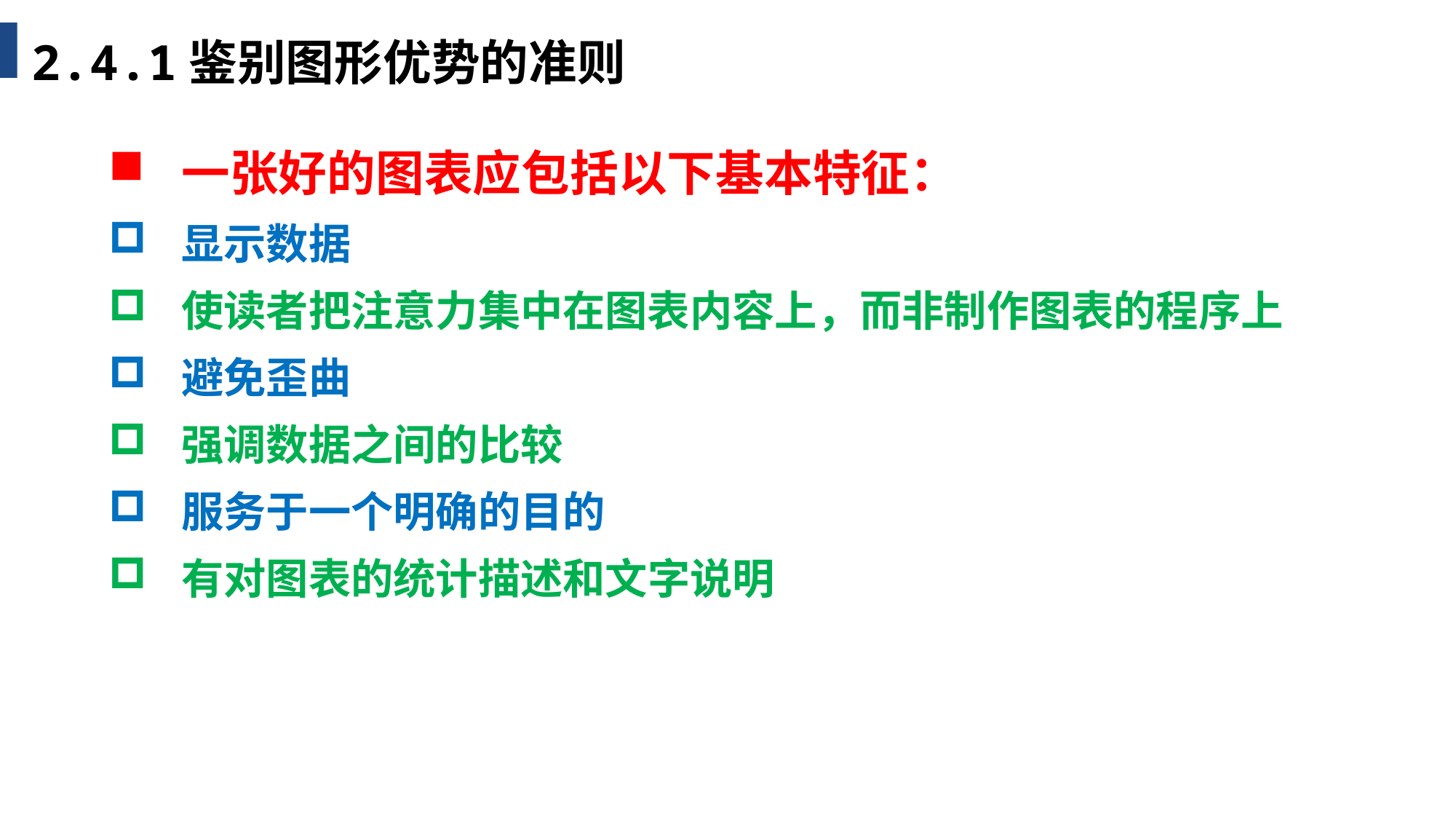

2.4.1鉴别图形优势的准则
一张好的图表应包括以下基本特征：
显示数据
使读者把注意力集中在图表内容上，而非制作图表的程序上
避免歪曲
强调数据之间的比较
服务于一个明确的目的
有对图表的统计描述和文字说明